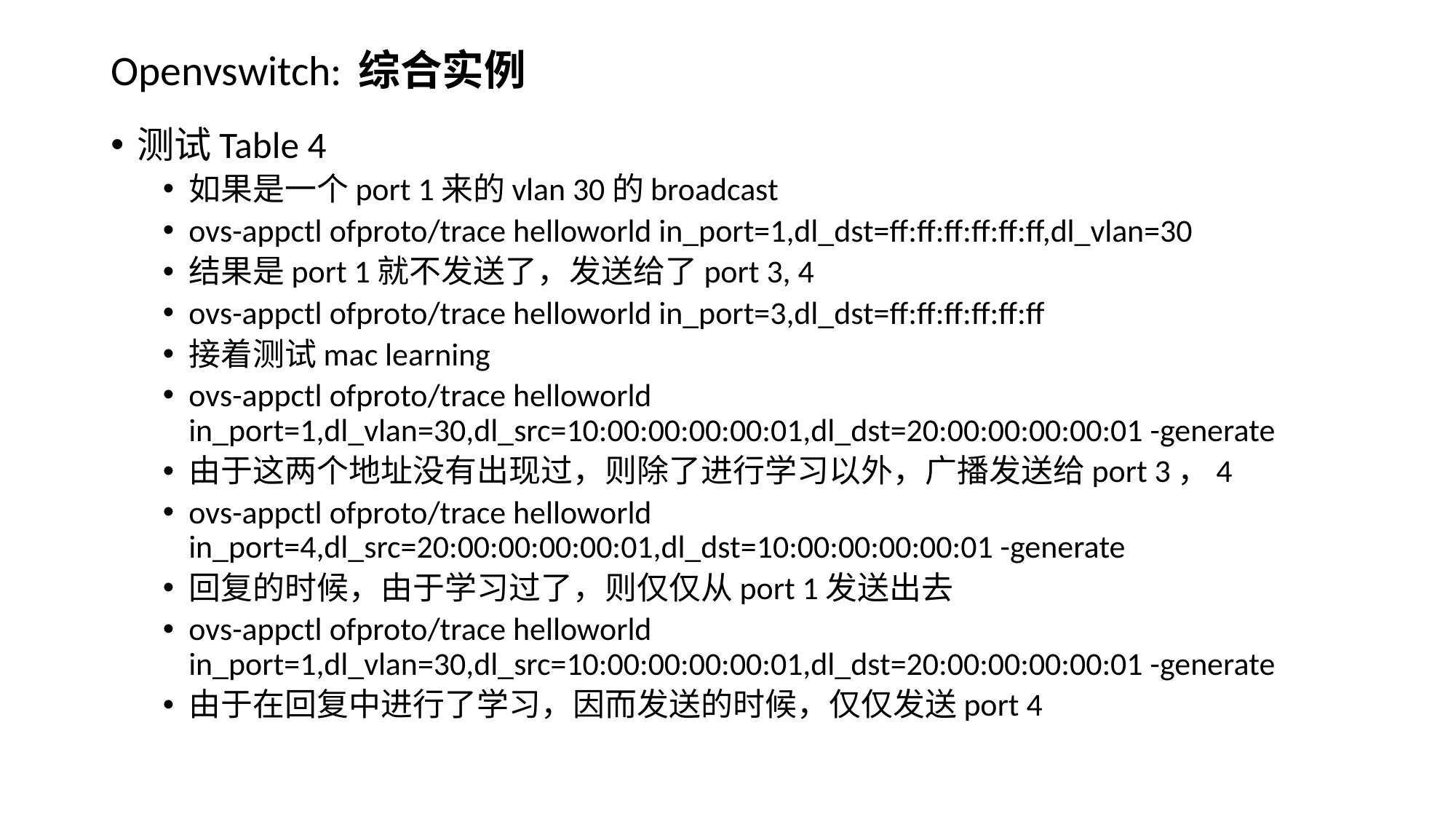

# Openvswitch: 综合实例
测试Table 4
如果是一个port 1来的vlan 30的broadcast
ovs-appctl ofproto/trace helloworld in_port=1,dl_dst=ff:ff:ff:ff:ff:ff,dl_vlan=30
结果是port 1就不发送了，发送给了port 3, 4
ovs-appctl ofproto/trace helloworld in_port=3,dl_dst=ff:ff:ff:ff:ff:ff
接着测试mac learning
ovs-appctl ofproto/trace helloworld in_port=1,dl_vlan=30,dl_src=10:00:00:00:00:01,dl_dst=20:00:00:00:00:01 -generate
由于这两个地址没有出现过，则除了进行学习以外，广播发送给port 3，4
ovs-appctl ofproto/trace helloworld in_port=4,dl_src=20:00:00:00:00:01,dl_dst=10:00:00:00:00:01 -generate
回复的时候，由于学习过了，则仅仅从port 1发送出去
ovs-appctl ofproto/trace helloworld in_port=1,dl_vlan=30,dl_src=10:00:00:00:00:01,dl_dst=20:00:00:00:00:01 -generate
由于在回复中进行了学习，因而发送的时候，仅仅发送port 4